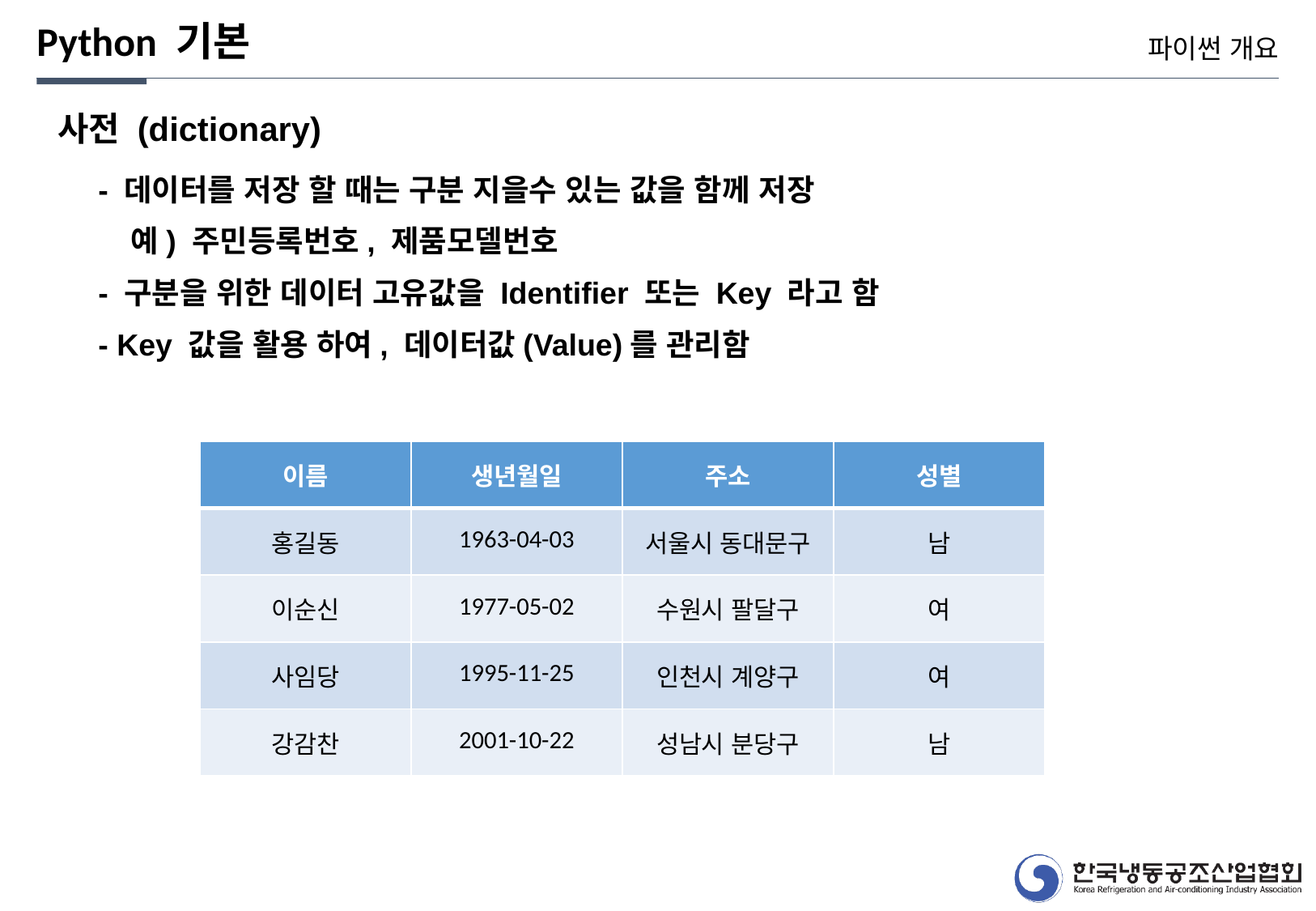

Python 기본
파이썬 개요
사전 (dictionary)
- 데이터를 저장 할 때는 구분 지을수 있는 값을 함께 저장
   예) 주민등록번호, 제품모델번호
- 구분을 위한 데이터 고유값을 Identifier 또는 Key 라고 함
- Key 값을 활용 하여, 데이터값(Value)를 관리함
| 이름 | 생년월일 | 주소 | 성별 |
| --- | --- | --- | --- |
| 홍길동 | 1963-04-03 | 서울시 동대문구 | 남 |
| 이순신 | 1977-05-02 | 수원시 팔달구 | 여 |
| 사임당 | 1995-11-25 | 인천시 계양구 | 여 |
| 강감찬 | 2001-10-22 | 성남시 분당구 | 남 |